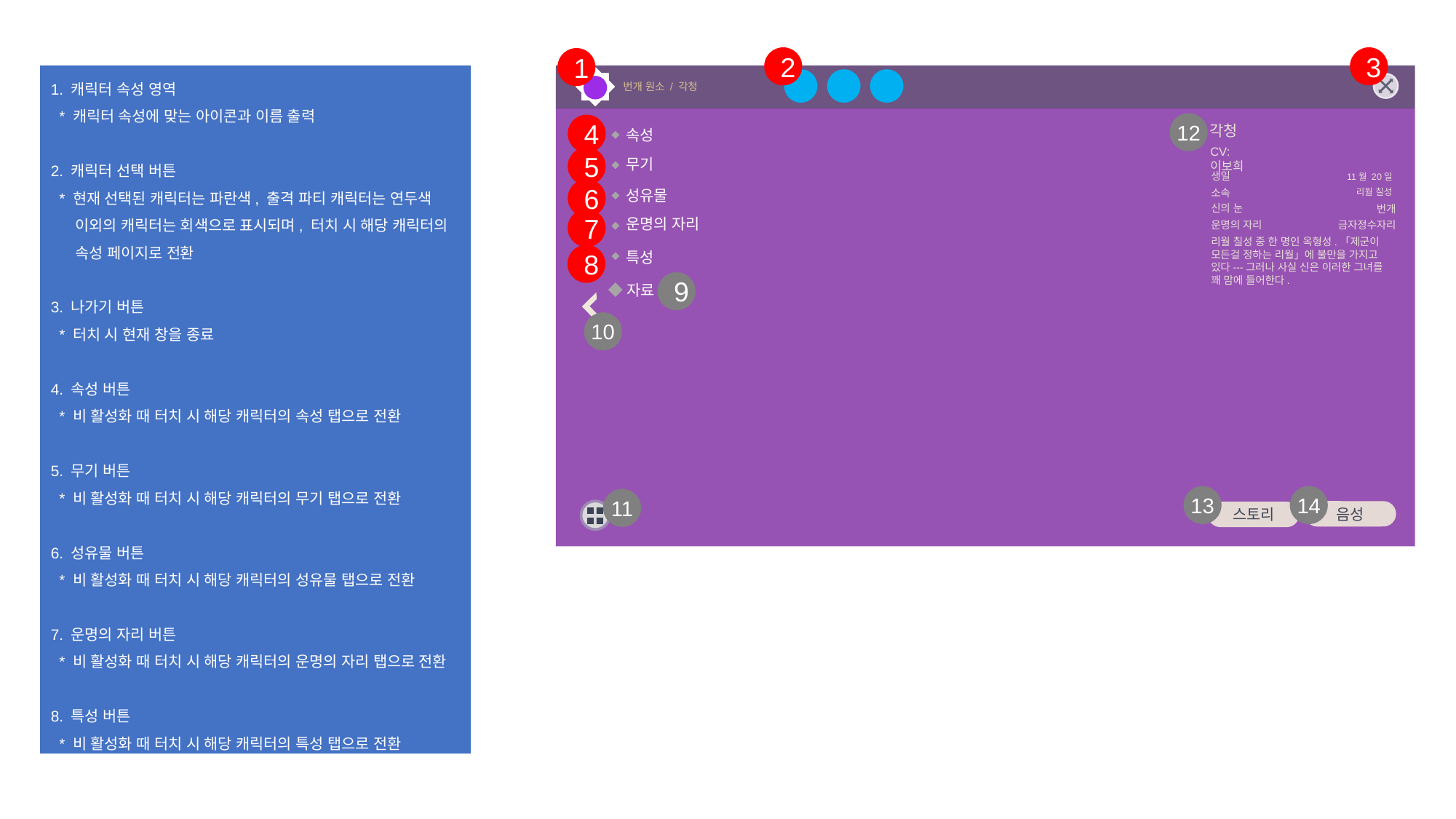

2
3
1
1. 캐릭터 속성 영역
  * 캐릭터 속성에 맞는 아이콘과 이름 출력

2. 캐릭터 선택 버튼
  * 현재 선택된 캐릭터는 파란색, 출격 파티 캐릭터는 연두색
     이외의 캐릭터는 회색으로 표시되며, 터치 시 해당 캐릭터의
     속성 페이지로 전환

3. 나가기 버튼
  * 터치 시 현재 창을 종료

4. 속성 버튼
  * 비 활성화 때 터치 시 해당 캐릭터의 속성 탭으로 전환

5. 무기 버튼
  * 비 활성화 때 터치 시 해당 캐릭터의 무기 탭으로 전환

6. 성유물 버튼
  * 비 활성화 때 터치 시 해당 캐릭터의 성유물 탭으로 전환

7. 운명의 자리 버튼
  * 비 활성화 때 터치 시 해당 캐릭터의 운명의 자리 탭으로 전환

8. 특성 버튼
  * 비 활성화 때 터치 시 해당 캐릭터의 특성 탭으로 전환

번개 원소 / 각청

12
4
각청
속성

CV: 이보희
5
무기

생일
11월 20일
6
성유물
소속
리월 칠성

신의 눈
번개
운명의 자리
7
금자정수자리
운명의 자리

리월 칠성 중 한 명인 옥형성.「제군이 모든걸 정하는 리월」에 불만을 가지고
있다---그러나 사실 신은 이러한 그녀를 꽤 맘에 들어한다.
특성
8

9
자료

10
13
14
11

음성
스토리